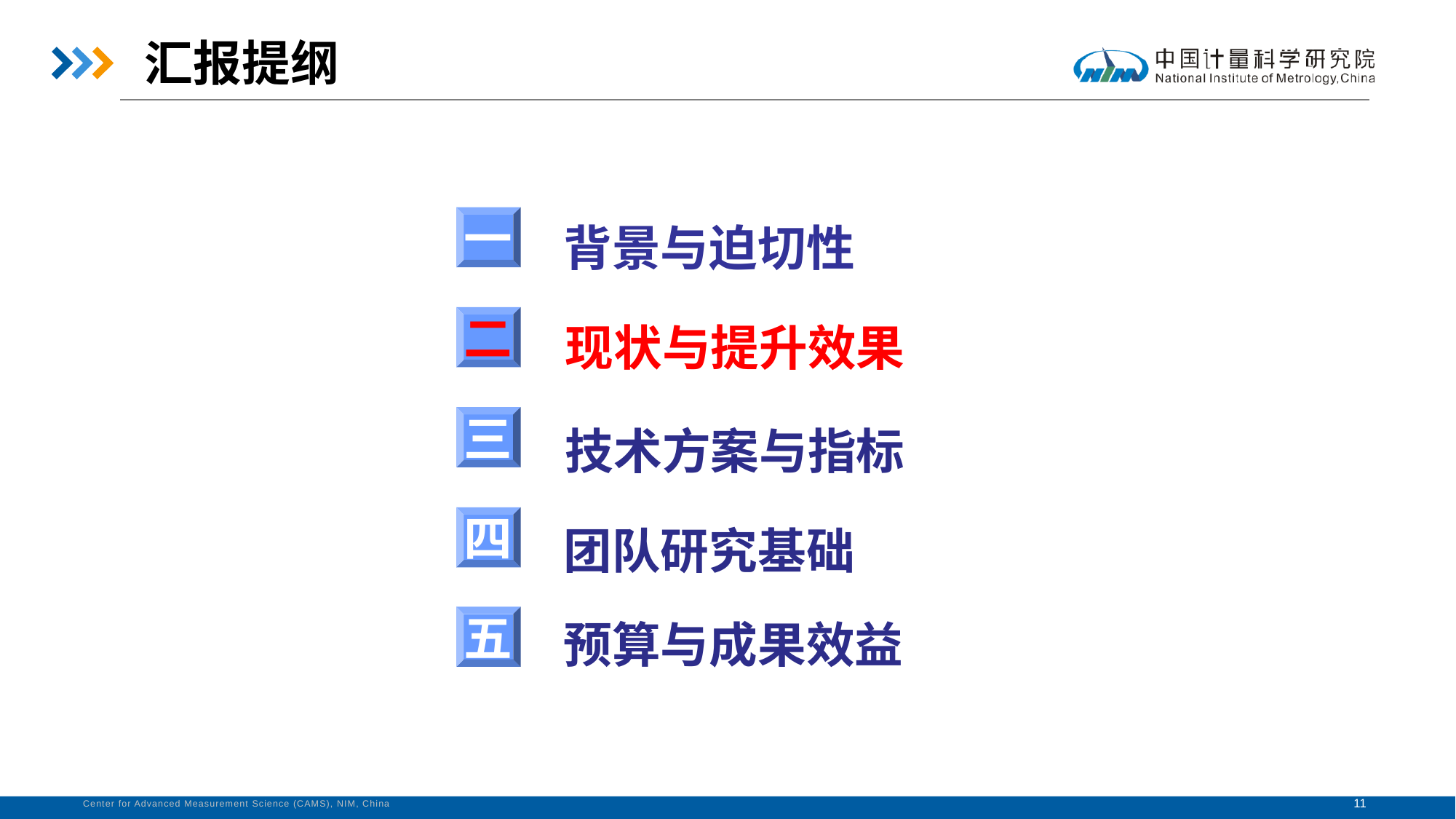

汇报提纲
背景与迫切性
一
现状与提升效果
二
技术方案与指标
三
团队研究基础
四
预算与成果效益
五